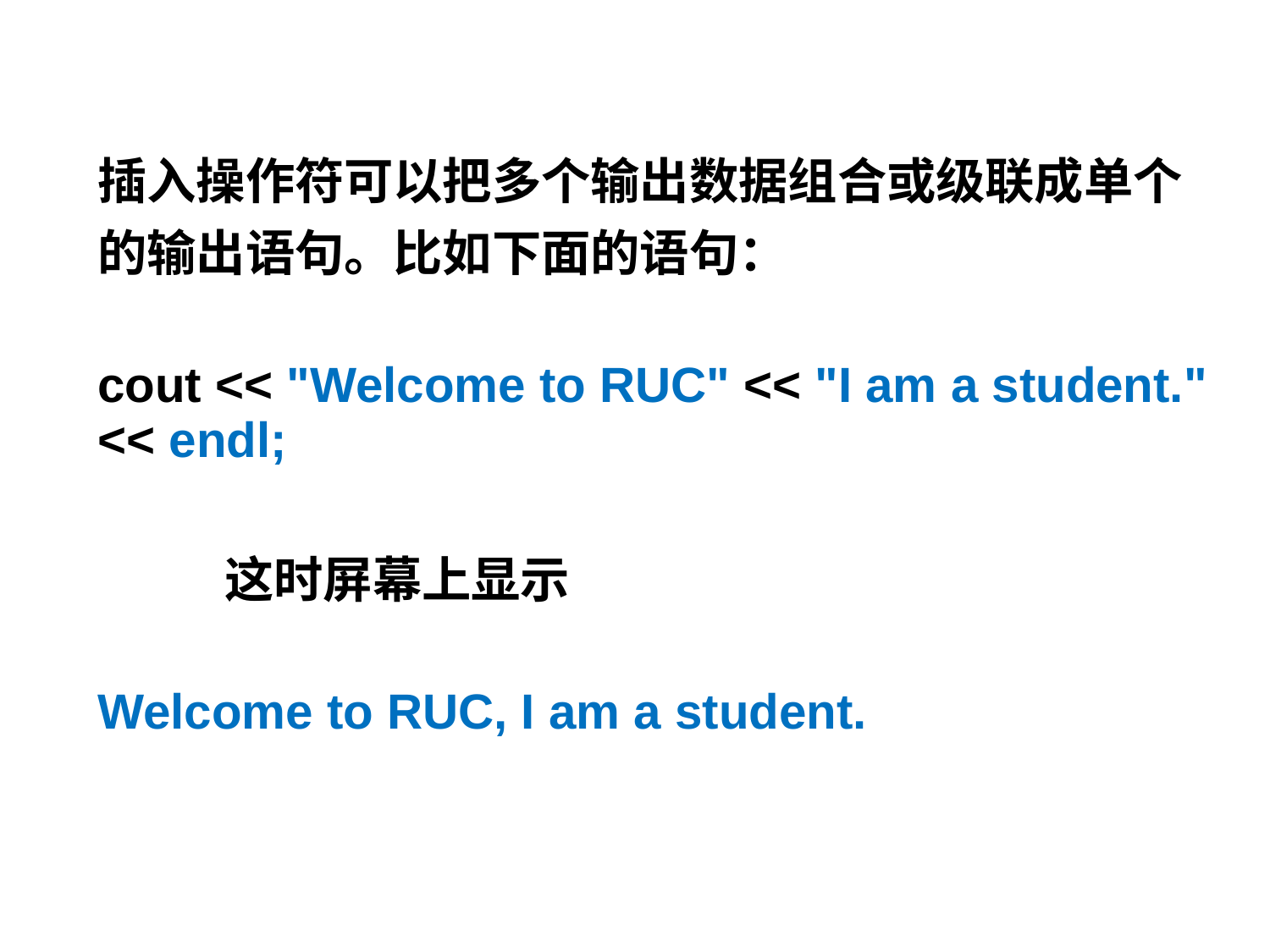

插入操作符可以把多个输出数据组合或级联成单个的输出语句。比如下面的语句：
cout << "Welcome to RUC" << "I am a student." << endl;
		这时屏幕上显示
Welcome to RUC, I am a student.